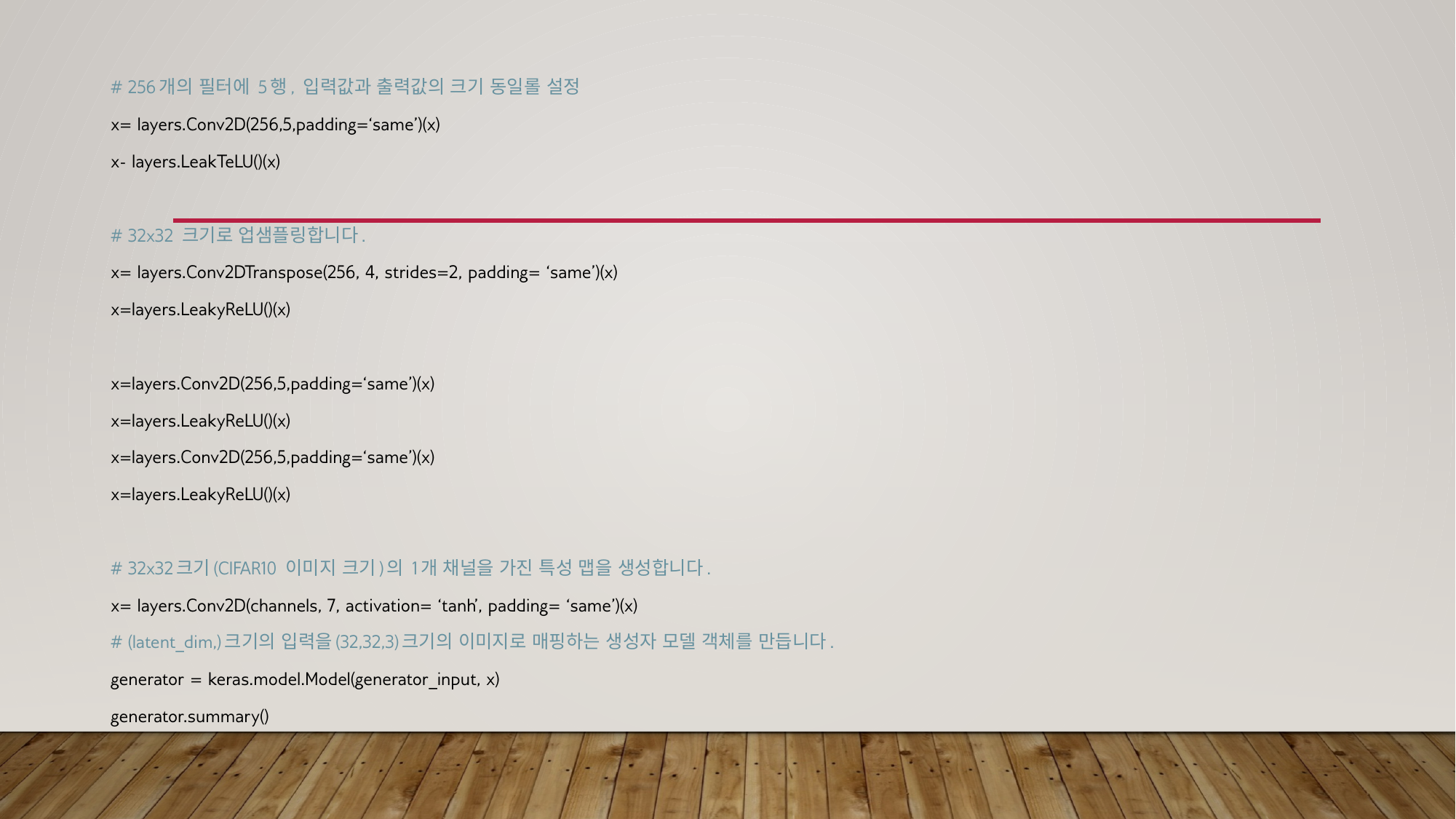

# 256개의 필터에 5행, 입력값과 출력값의 크기 동일롤 설정
x= layers.Conv2D(256,5,padding=‘same’)(x)
x- layers.LeakTeLU()(x)

# 32x32 크기로 업샘플링합니다.
x= layers.Conv2DTranspose(256, 4, strides=2, padding= ‘same’)(x)
x=layers.LeakyReLU()(x)

x=layers.Conv2D(256,5,padding=‘same’)(x)
x=layers.LeakyReLU()(x)
x=layers.Conv2D(256,5,padding=‘same’)(x)
x=layers.LeakyReLU()(x)

# 32x32크기(CIFAR10 이미지 크기)의 1개 채널을 가진 특성 맵을 생성합니다.
x= layers.Conv2D(channels, 7, activation= ‘tanh’, padding= ‘same’)(x)
# (latent_dim,)크기의 입력을(32,32,3)크기의 이미지로 매핑하는 생성자 모델 객체를 만듭니다.
generator = keras.model.Model(generator_input, x)
generator.summary()